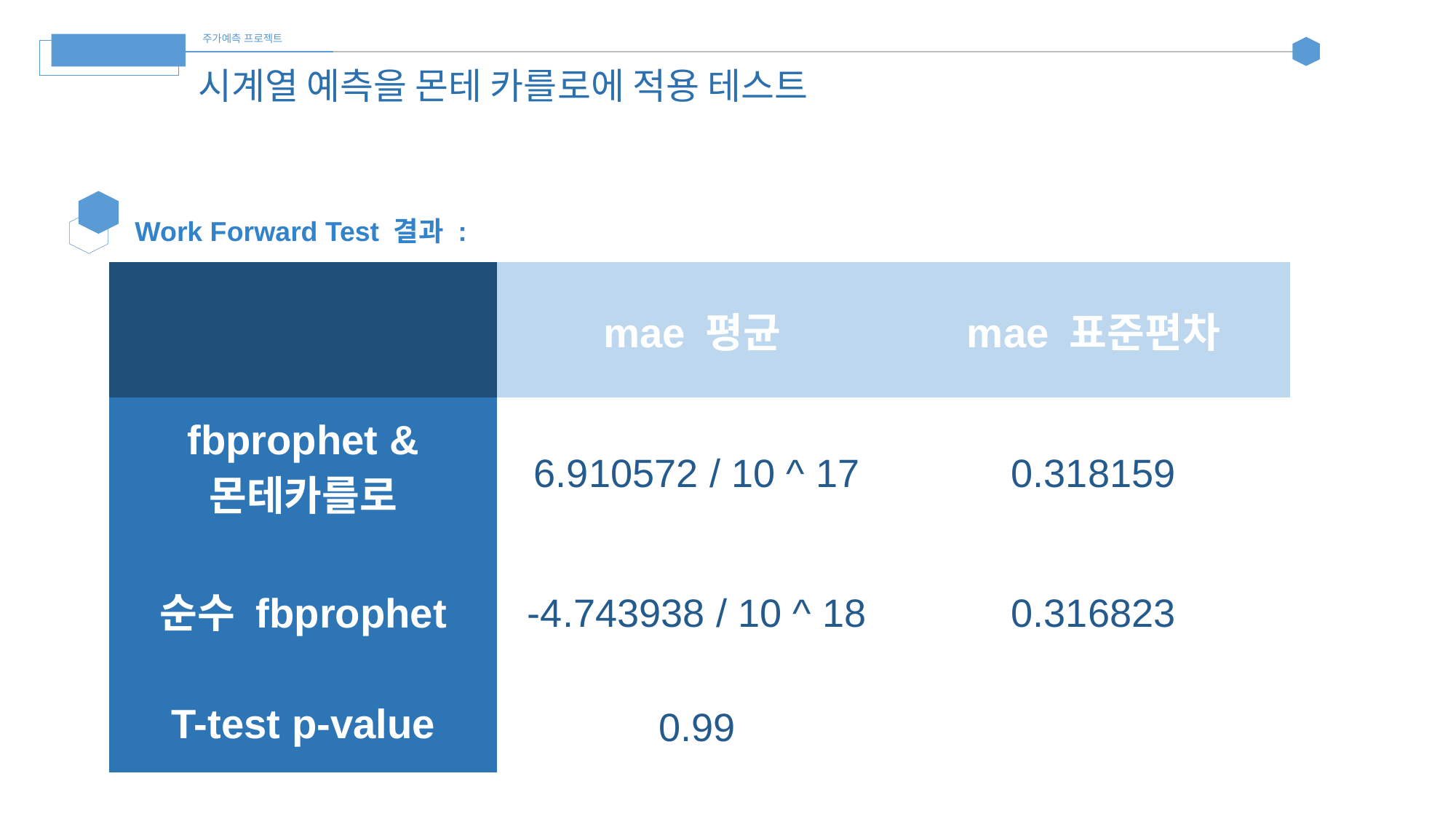

주가예측 프로젝트
돈조

시계열 예측을 몬테 카를로에 적용 테스트

Work Forward Test 결과 :
|  | mae 평균 | mae 표준편차 |
| --- | --- | --- |
| fbprophet & 몬테카를로 | 6.910572 / 10 ^ 17 | 0.318159 |
| 순수 fbprophet | -4.743938 / 10 ^ 18 | 0.316823 |
| T-test p-value | 0.99 |  |